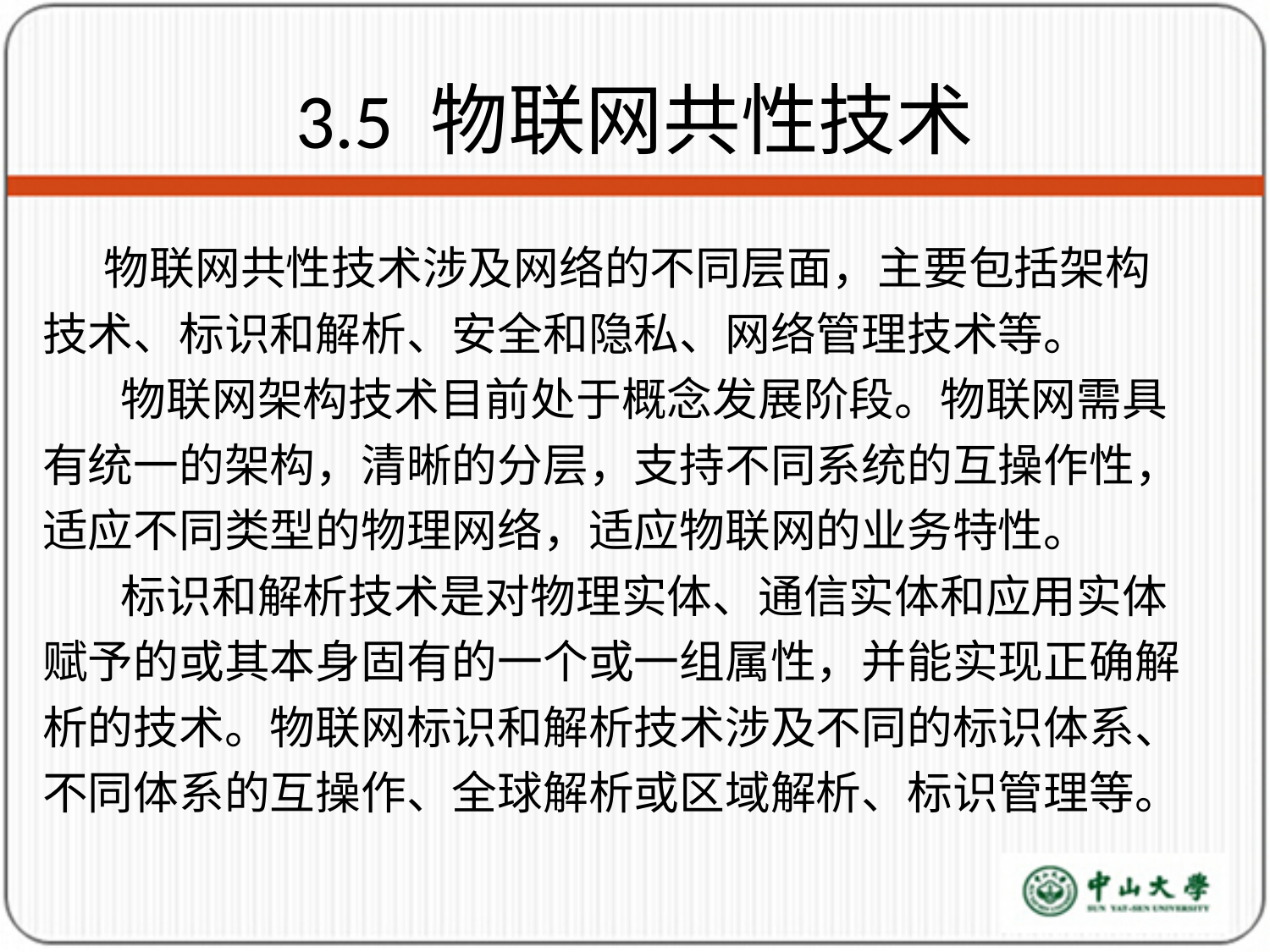

# 3.5 物联网共性技术
物联网共性技术涉及网络的不同层面，主要包括架构技术、标识和解析、安全和隐私、网络管理技术等。
       物联网架构技术目前处于概念发展阶段。物联网需具有统一的架构，清晰的分层，支持不同系统的互操作性，适应不同类型的物理网络，适应物联网的业务特性。
       标识和解析技术是对物理实体、通信实体和应用实体赋予的或其本身固有的一个或一组属性，并能实现正确解析的技术。物联网标识和解析技术涉及不同的标识体系、不同体系的互操作、全球解析或区域解析、标识管理等。